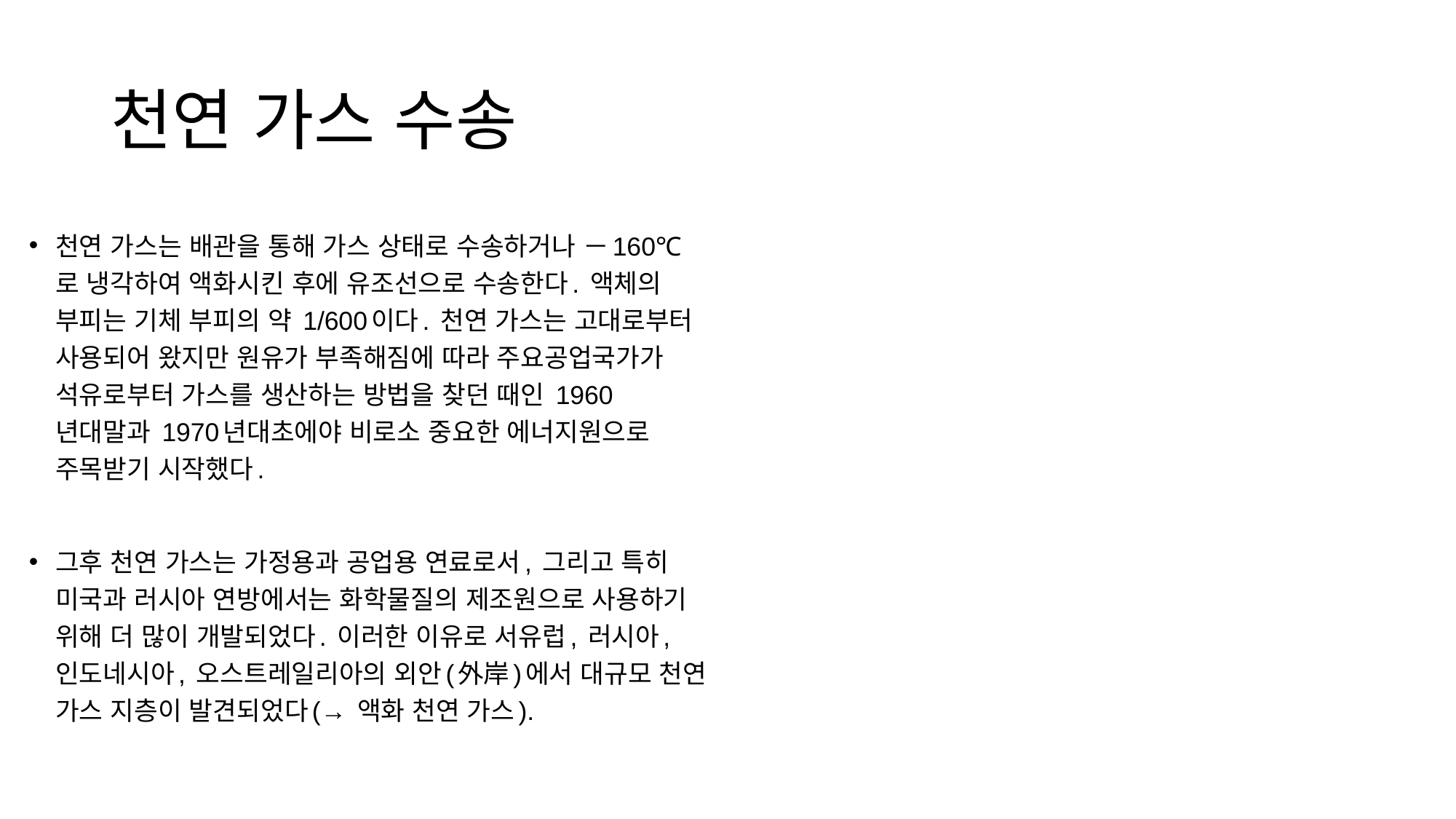

# 천연 가스 수송
천연 가스는 배관을 통해 가스 상태로 수송하거나 －160℃로 냉각하여 액화시킨 후에 유조선으로 수송한다. 액체의 부피는 기체 부피의 약 1/600이다. 천연 가스는 고대로부터 사용되어 왔지만 원유가 부족해짐에 따라 주요공업국가가 석유로부터 가스를 생산하는 방법을 찾던 때인 1960년대말과 1970년대초에야 비로소 중요한 에너지원으로 주목받기 시작했다.

그후 천연 가스는 가정용과 공업용 연료로서, 그리고 특히 미국과 러시아 연방에서는 화학물질의 제조원으로 사용하기 위해 더 많이 개발되었다. 이러한 이유로 서유럽, 러시아, 인도네시아, 오스트레일리아의 외안(外岸)에서 대규모 천연 가스 지층이 발견되었다(→ 액화 천연 가스).